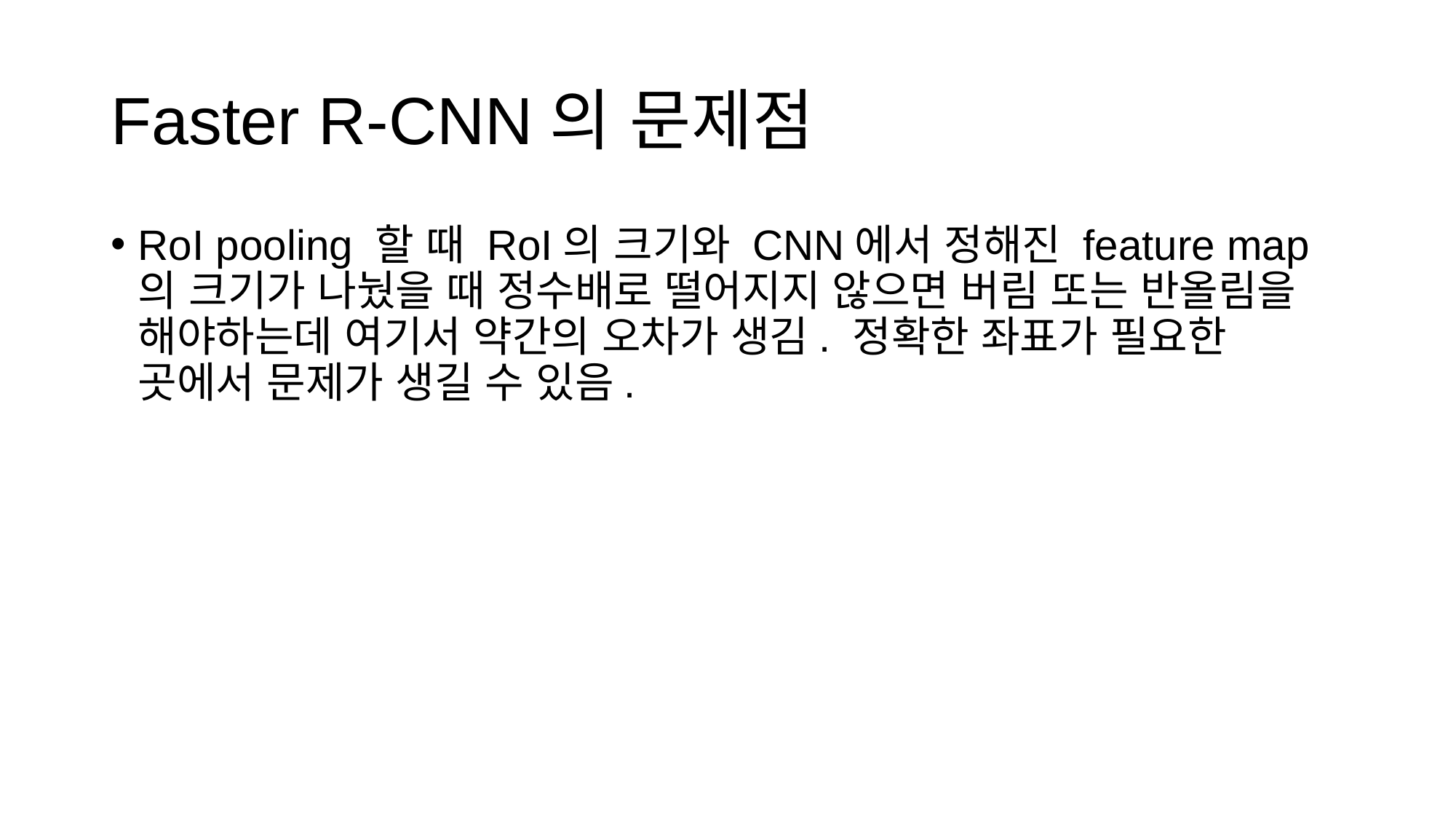

# Faster R-CNN의 문제점
RoI pooling 할 때 RoI의 크기와 CNN에서 정해진 feature map의 크기가 나눴을 때 정수배로 떨어지지 않으면 버림 또는 반올림을 해야하는데 여기서 약간의 오차가 생김. 정확한 좌표가 필요한 곳에서 문제가 생길 수 있음.